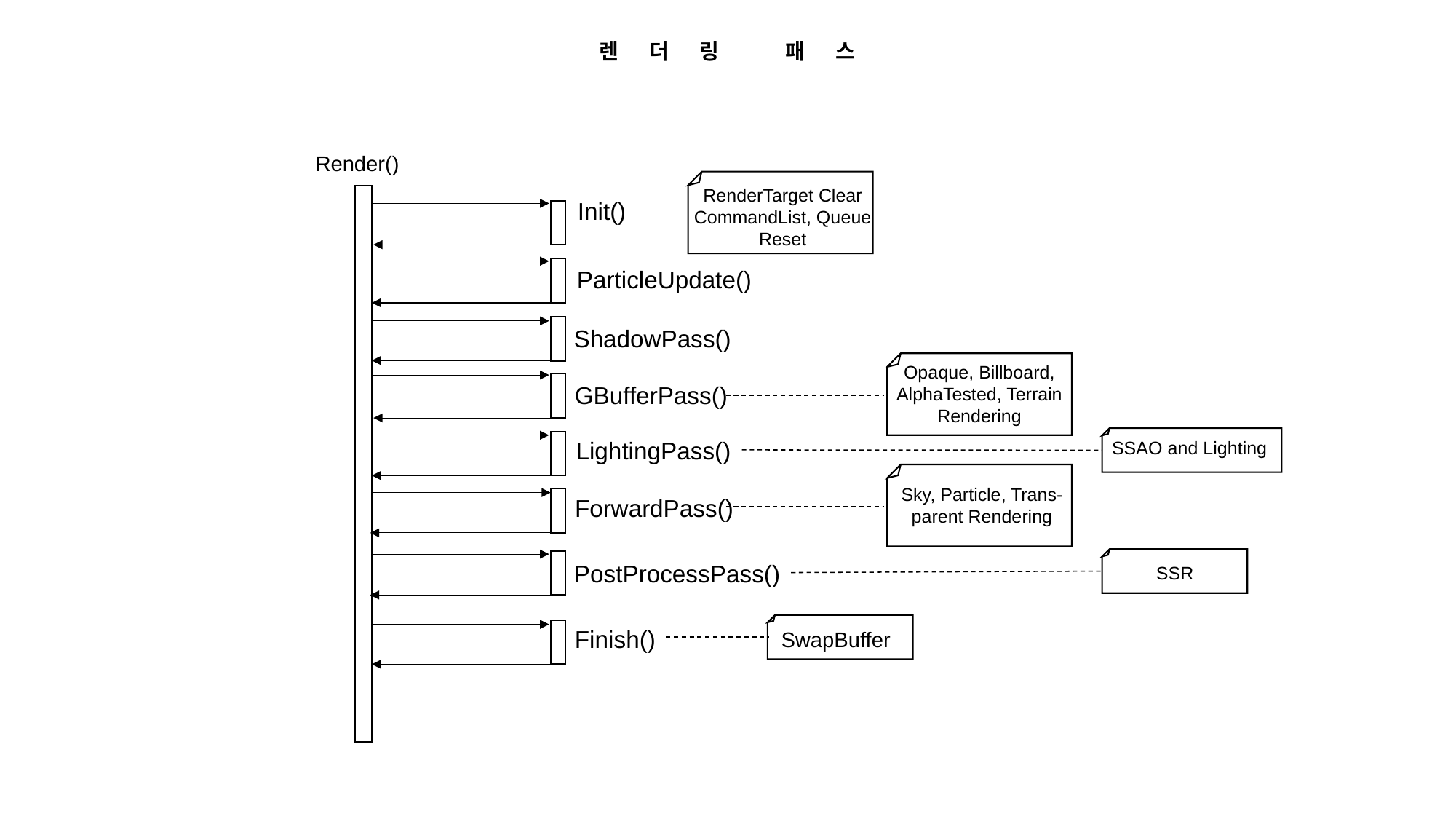

렌더링 패스
Render()

RenderTarget Clear
CommandList, Queue Reset

Init()

ParticleUpdate()

ShadowPass()

Opaque, Billboard, AlphaTested, Terrain Rendering

GBufferPass()

LightingPass()
SSAO and Lighting

Sky, Particle, Trans-
parent Rendering
ForwardPass()

PostProcessPass()
SSR

Finish()

SwapBuffer